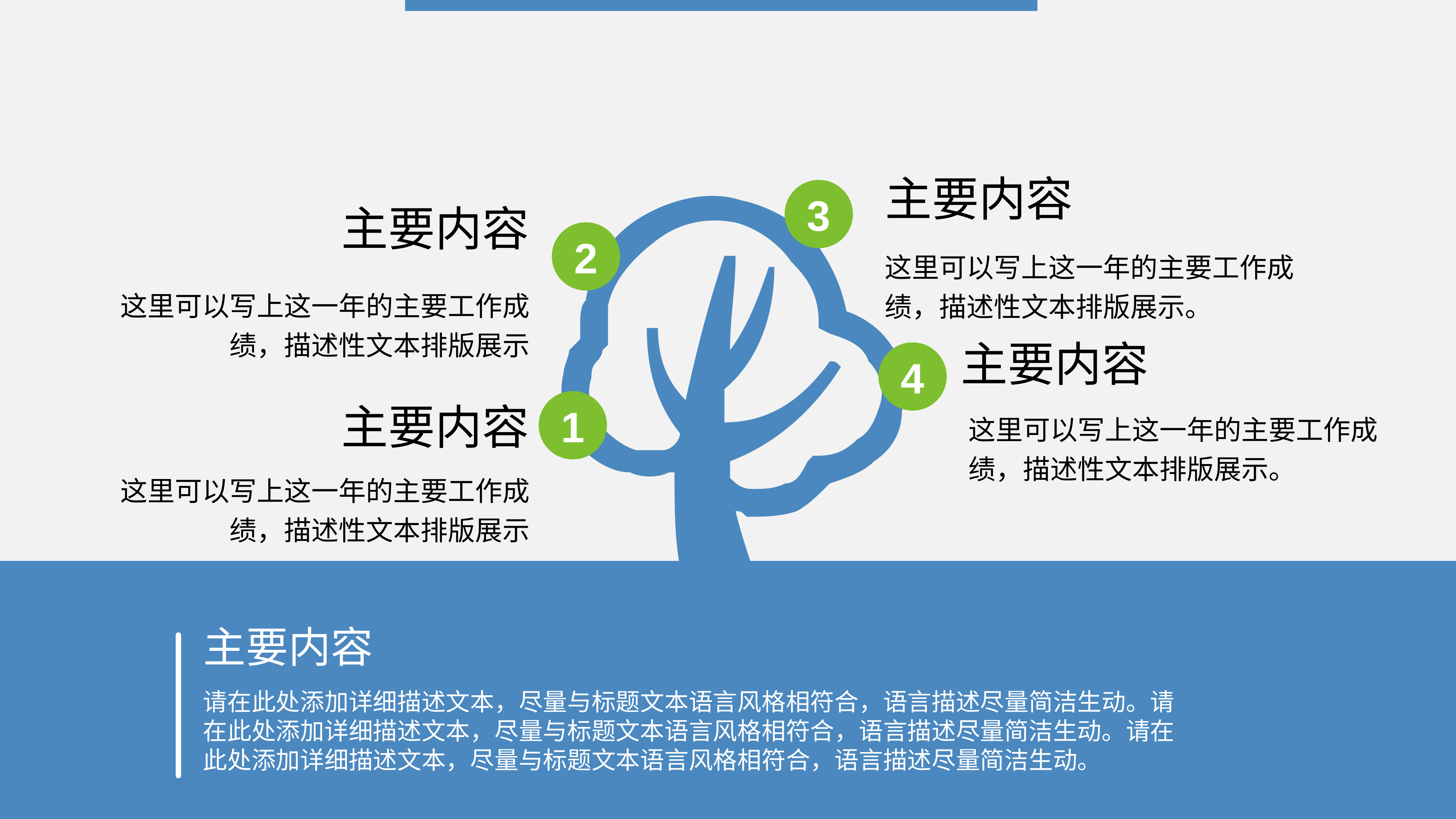

主要内容
这里可以写上这一年的主要工作成绩，描述性文本排版展示。
主要内容
这里可以写上这一年的主要工作成绩，描述性文本排版展示。

3

主要内容
这里可以写上这一年的主要工作成绩，描述性文本排版展示
主要内容
这里可以写上这一年的主要工作成绩，描述性文本排版展示

2

4

1

主要内容

请在此处添加详细描述文本，尽量与标题文本语言风格相符合，语言描述尽量简洁生动。请在此处添加详细描述文本，尽量与标题文本语言风格相符合，语言描述尽量简洁生动。请在此处添加详细描述文本，尽量与标题文本语言风格相符合，语言描述尽量简洁生动。